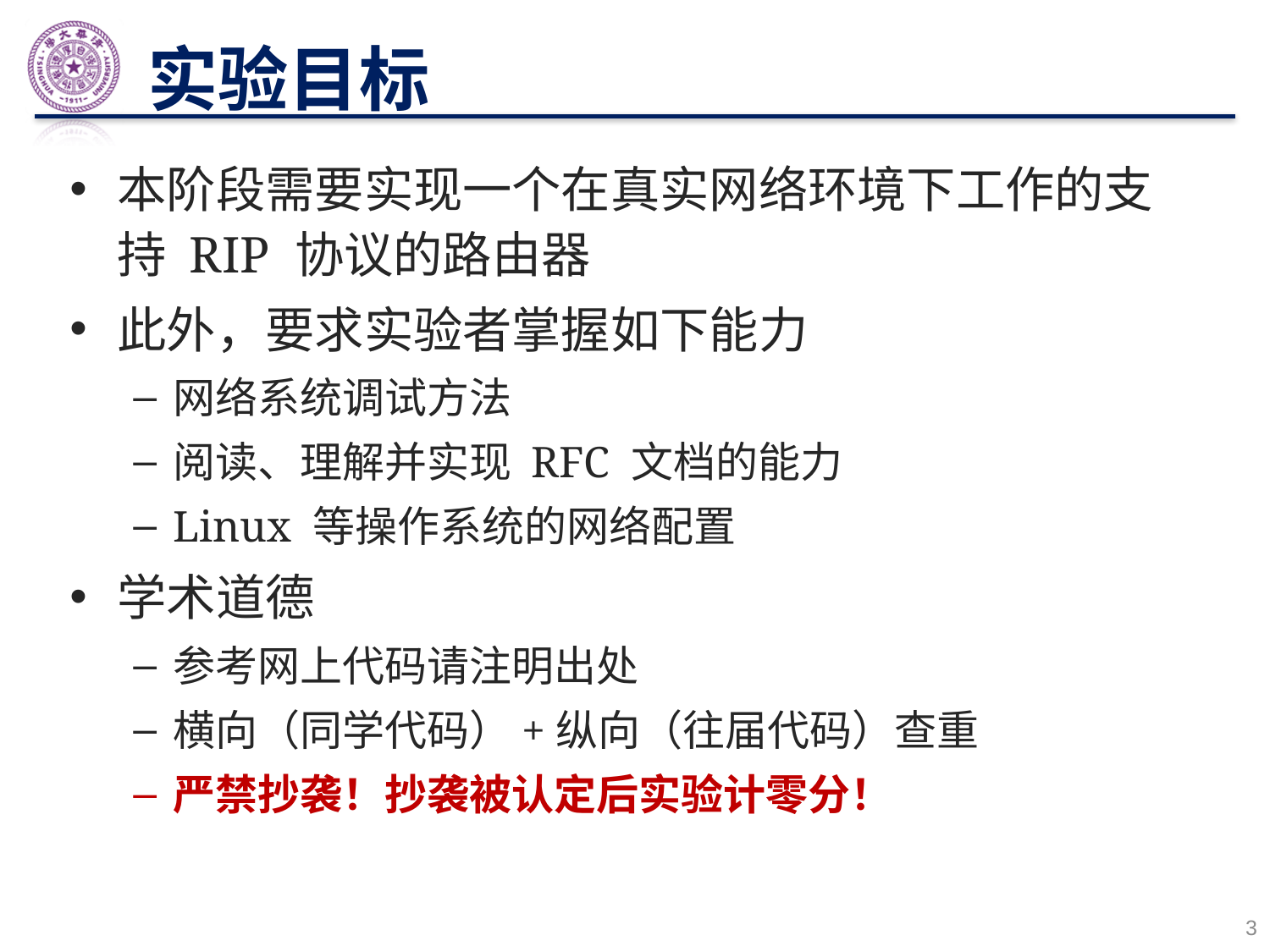

# 实验目标
本阶段需要实现一个在真实网络环境下工作的支持 RIP 协议的路由器
此外，要求实验者掌握如下能力
网络系统调试方法
阅读、理解并实现 RFC 文档的能力
Linux 等操作系统的网络配置
学术道德
参考网上代码请注明出处
横向（同学代码）+纵向（往届代码）查重
严禁抄袭！抄袭被认定后实验计零分！
3